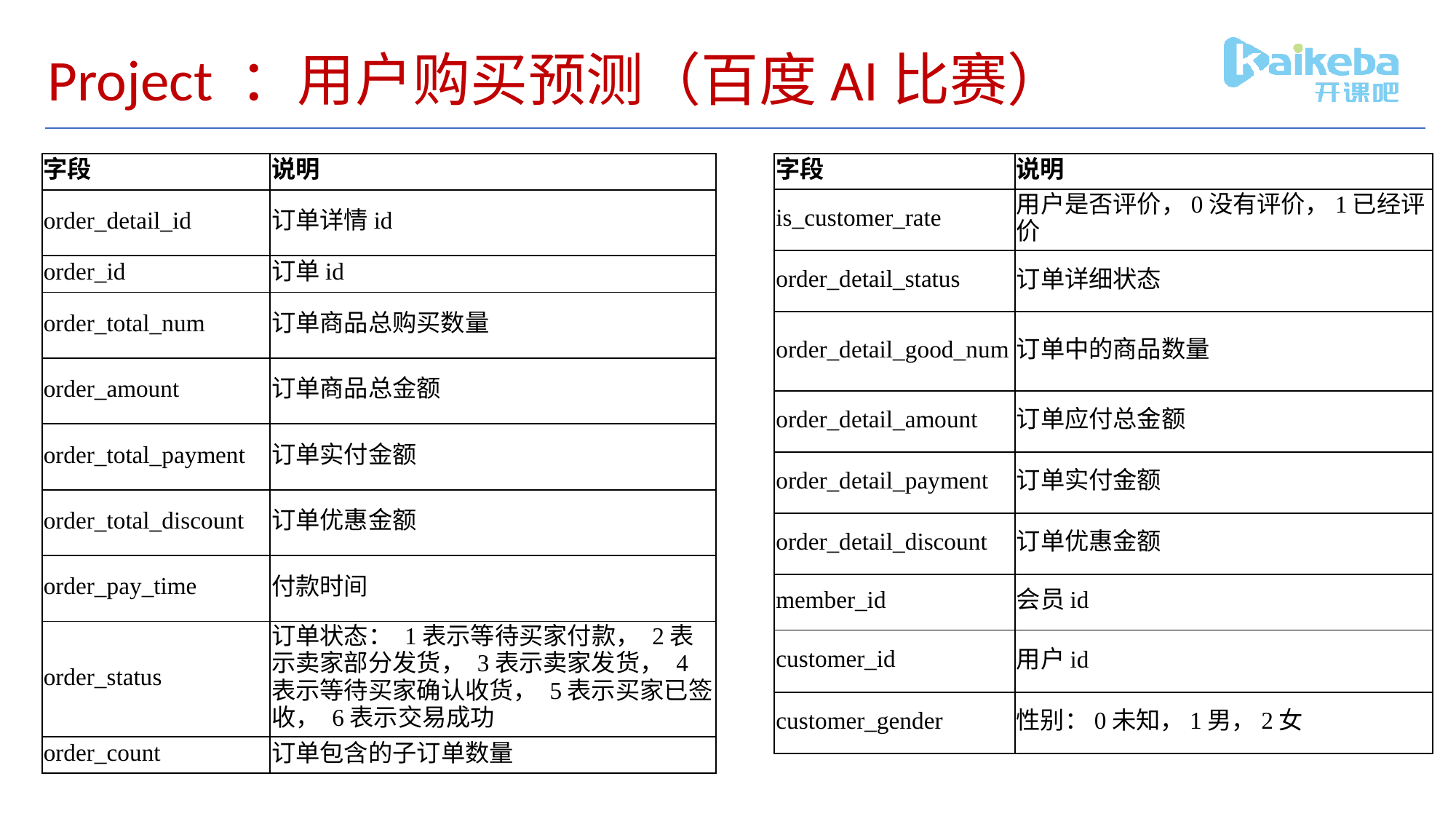

# Project ：用户购买预测（百度AI比赛）
| 字段 | 说明 |
| --- | --- |
| order\_detail\_id | 订单详情id |
| order\_id | 订单id |
| order\_total\_num | 订单商品总购买数量 |
| order\_amount | 订单商品总金额 |
| order\_total\_payment | 订单实付金额 |
| order\_total\_discount | 订单优惠金额 |
| order\_pay\_time | 付款时间 |
| order\_status | 订单状态： 1表示等待买家付款， 2表示卖家部分发货， 3表示卖家发货， 4表示等待买家确认收货， 5表示买家已签收， 6表示交易成功 |
| order\_count | 订单包含的子订单数量 |
| 字段 | 说明 |
| --- | --- |
| is\_customer\_rate | 用户是否评价，0没有评价，1已经评价 |
| order\_detail\_status | 订单详细状态 |
| order\_detail\_good\_num | 订单中的商品数量 |
| order\_detail\_amount | 订单应付总金额 |
| order\_detail\_payment | 订单实付金额 |
| order\_detail\_discount | 订单优惠金额 |
| member\_id | 会员id |
| customer\_id | 用户id |
| customer\_gender | 性别：0未知，1男，2女 |